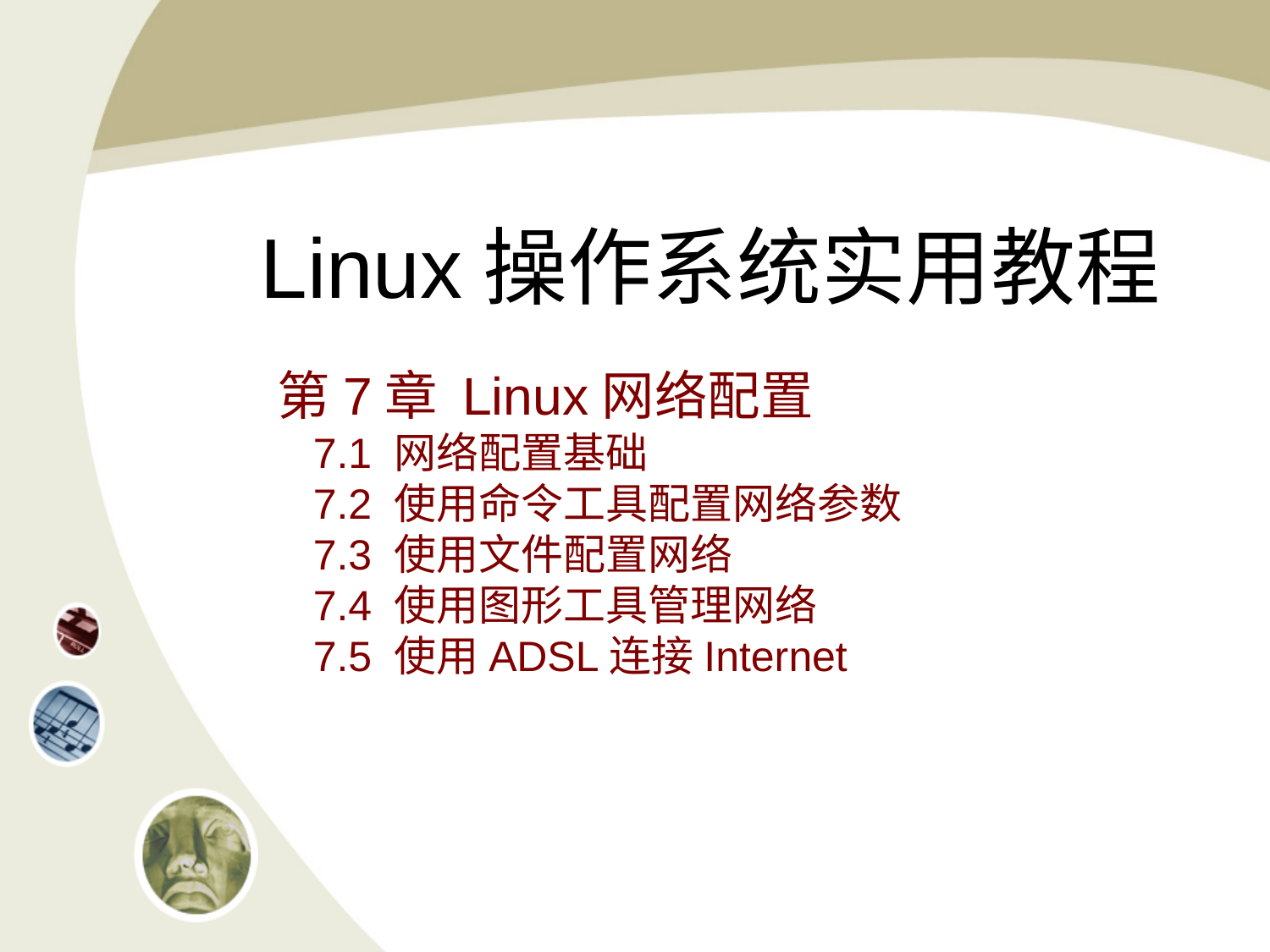

# Linux操作系统实用教程
第7章 Linux网络配置
   7.1 网络配置基础
   7.2 使用命令工具配置网络参数
   7.3 使用文件配置网络
   7.4 使用图形工具管理网络
   7.5 使用ADSL连接Internet